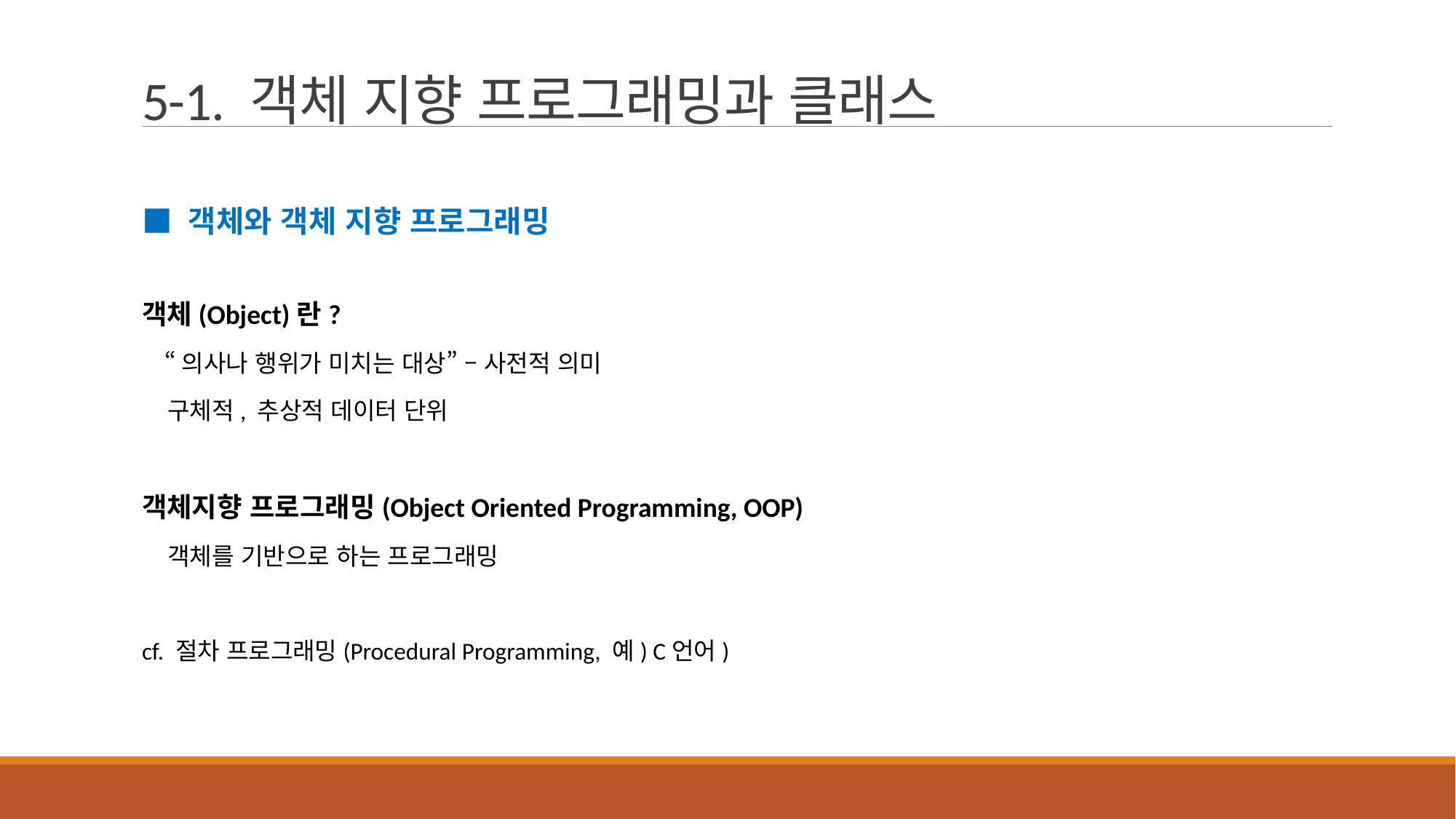

# 5-1. 객체 지향 프로그래밍과 클래스
■ 객체와 객체 지향 프로그래밍

객체(Object)란?
     “의사나 행위가 미치는 대상” – 사전적 의미
   구체적, 추상적 데이터 단위

객체지향 프로그래밍(Object Oriented Programming, OOP)
   객체를 기반으로 하는 프로그래밍

cf. 절차 프로그래밍(Procedural Programming, 예) C언어)